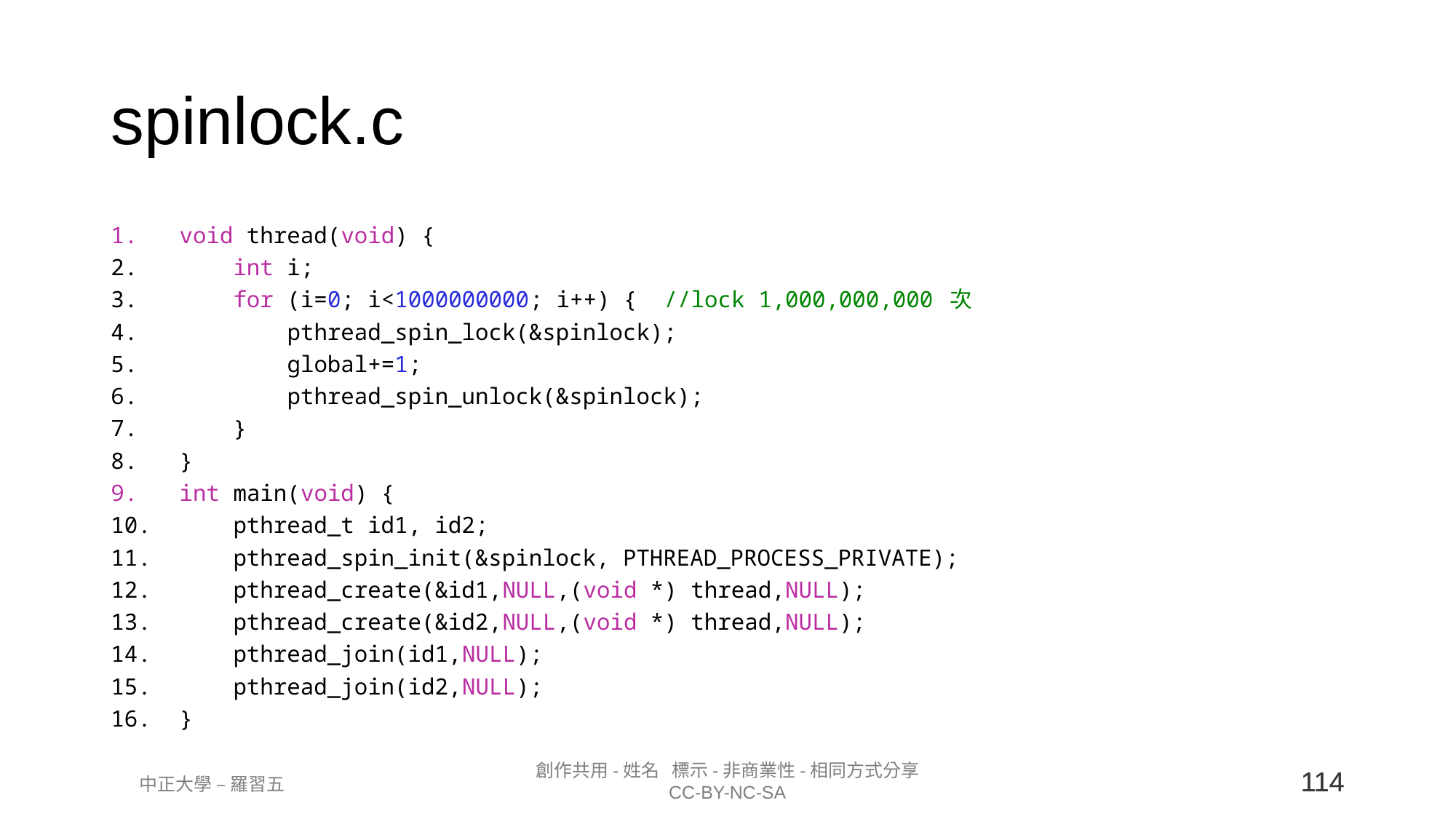

# spinlock.c
void thread(void) {
    int i;
    for (i=0; i<1000000000; i++) {  //lock 1,000,000,000 次
        pthread_spin_lock(&spinlock);
        global+=1;
        pthread_spin_unlock(&spinlock);
    }
}
int main(void) {
    pthread_t id1, id2;
    pthread_spin_init(&spinlock, PTHREAD_PROCESS_PRIVATE);
    pthread_create(&id1,NULL,(void *) thread,NULL);
    pthread_create(&id2,NULL,(void *) thread,NULL);
    pthread_join(id1,NULL);
    pthread_join(id2,NULL);
}